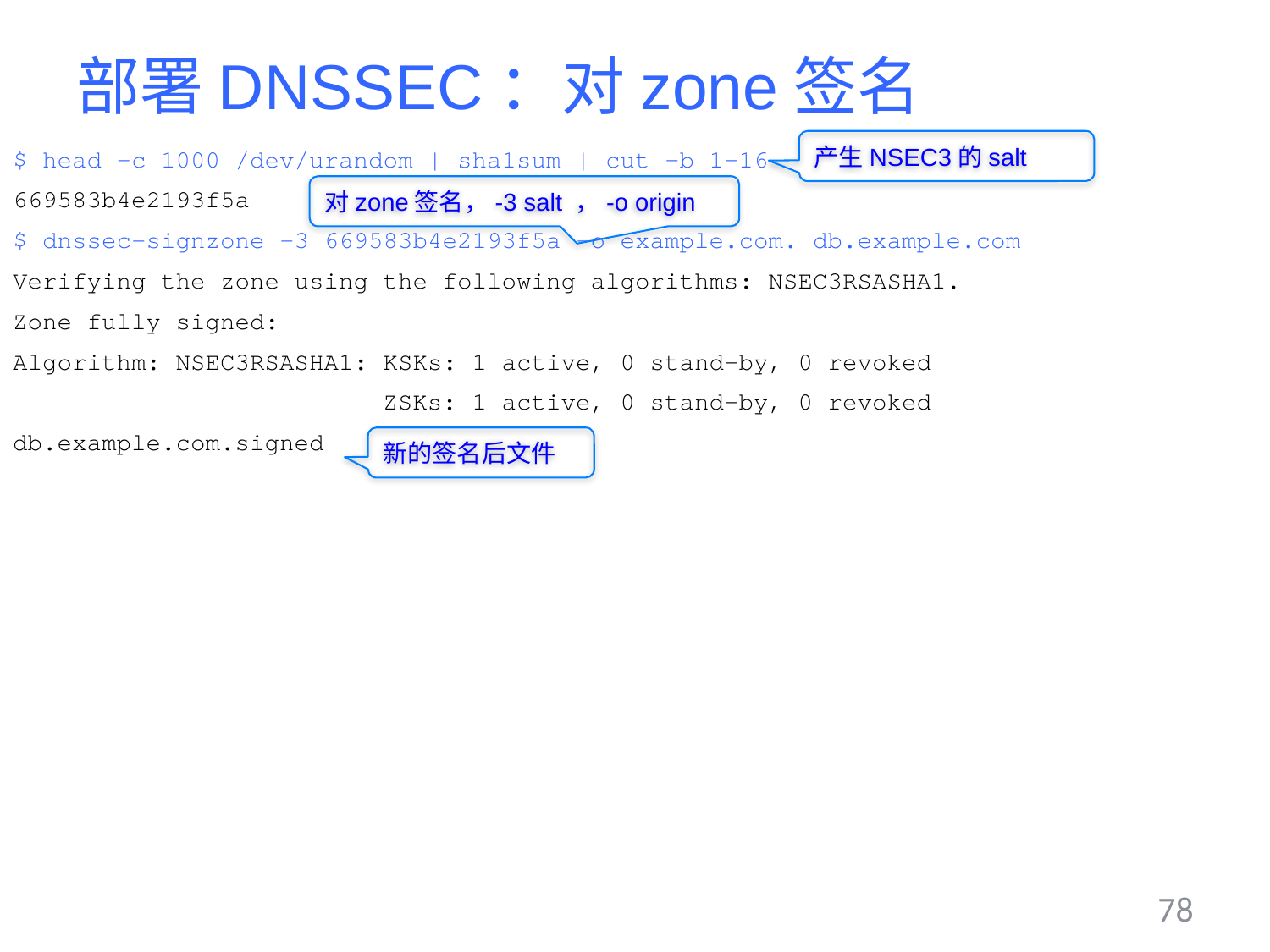

# 部署DNSSEC：对zone签名
$ head -c 1000 /dev/urandom | sha1sum | cut -b 1-16
669583b4e2193f5a
$ dnssec-signzone -3 669583b4e2193f5a -o example.com. db.example.com
Verifying the zone using the following algorithms: NSEC3RSASHA1.
Zone fully signed:
Algorithm: NSEC3RSASHA1: KSKs: 1 active, 0 stand-by, 0 revoked
                         ZSKs: 1 active, 0 stand-by, 0 revoked
db.example.com.signed

产生NSEC3的salt
对zone签名，-3 salt ，-o origin
新的签名后文件
78